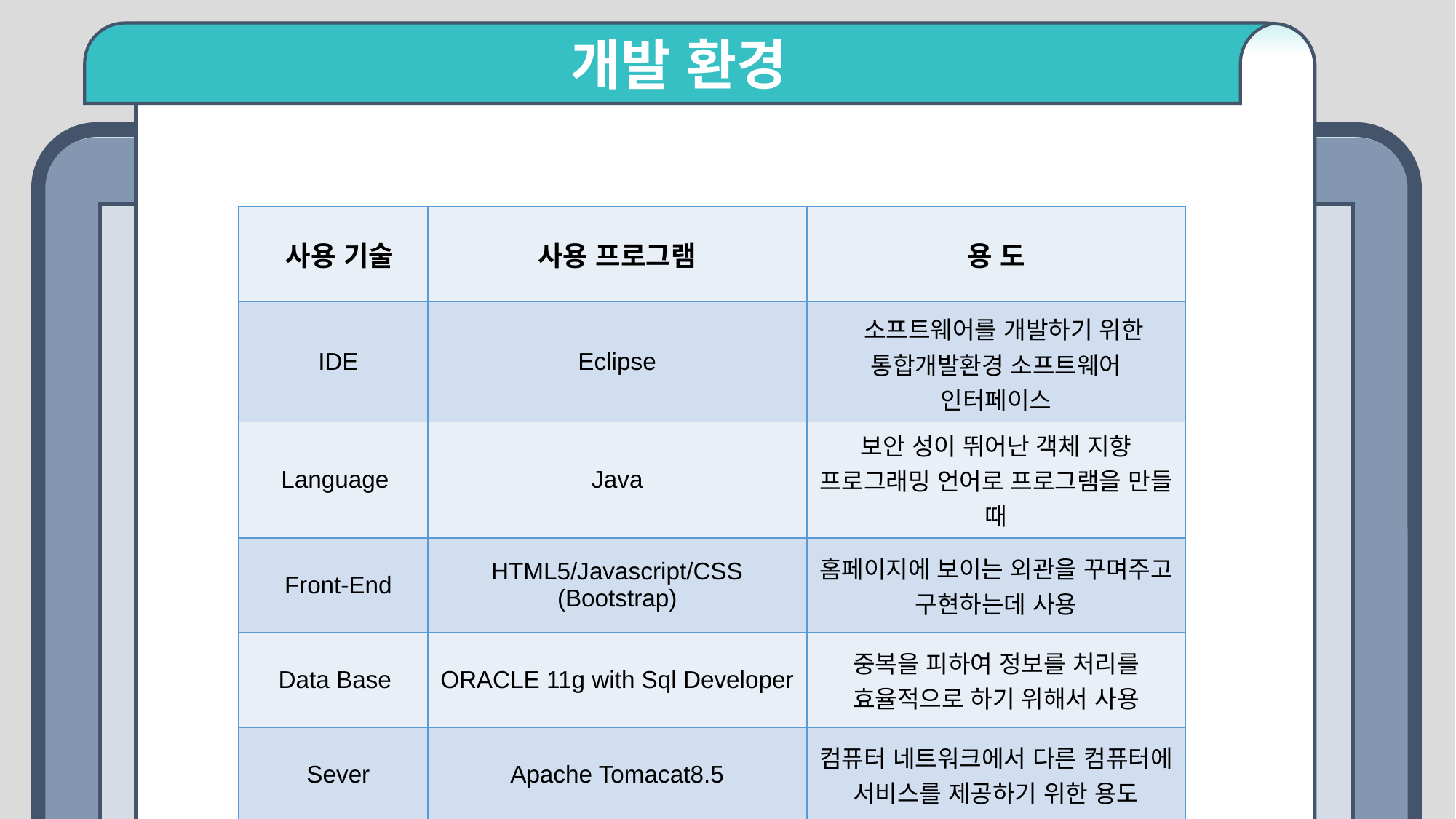

개발 환경

| 사용 기술 | 사용 프로그램 | 용 도 |
| --- | --- | --- |
| IDE | Eclipse | 소프트웨어를 개발하기 위한 통합개발환경 소프트웨어 인터페이스 |
| Language | Java | 보안 성이 뛰어난 객체 지향 프로그래밍 언어로 프로그램을 만들 때 |
| Front-End | HTML5/Javascript/CSS (Bootstrap) | 홈페이지에 보이는 외관을 꾸며주고 구현하는데 사용 |
| Data Base | ORACLE 11g with Sql Developer | 중복을 피하여 정보를 처리를 효율적으로 하기 위해서 사용 |
| Sever | Apache Tomacat8.5 | 컴퓨터 네트워크에서 다른 컴퓨터에 서비스를 제공하기 위한 용도 |